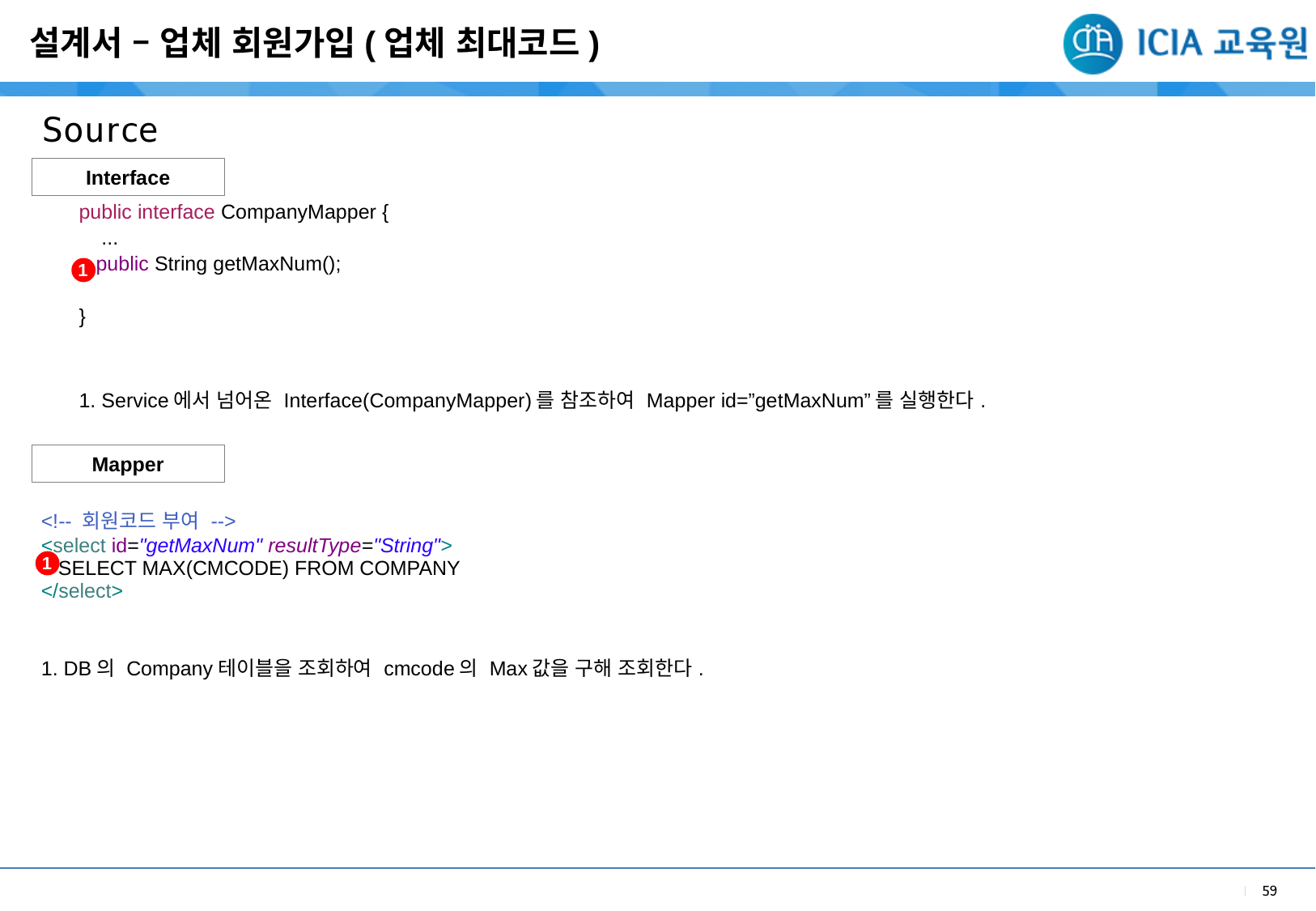

설계서 – 업체 회원가입(업체 최대코드)
Source
Interface
| public interface CompanyMapper { ... public String getMaxNum(); } |
| --- |
| 1. Service에서 넘어온 Interface(CompanyMapper)를 참조하여 Mapper id=”getMaxNum”를 실행한다. |
1

Mapper
| <!-- 회원코드 부여 --> <select id="getMaxNum" resultType="String"> SELECT MAX(CMCODE) FROM COMPANY </select> |
| --- |
| 1. DB의 Company테이블을 조회하여 cmcode의 Max값을 구해 조회한다. |
1